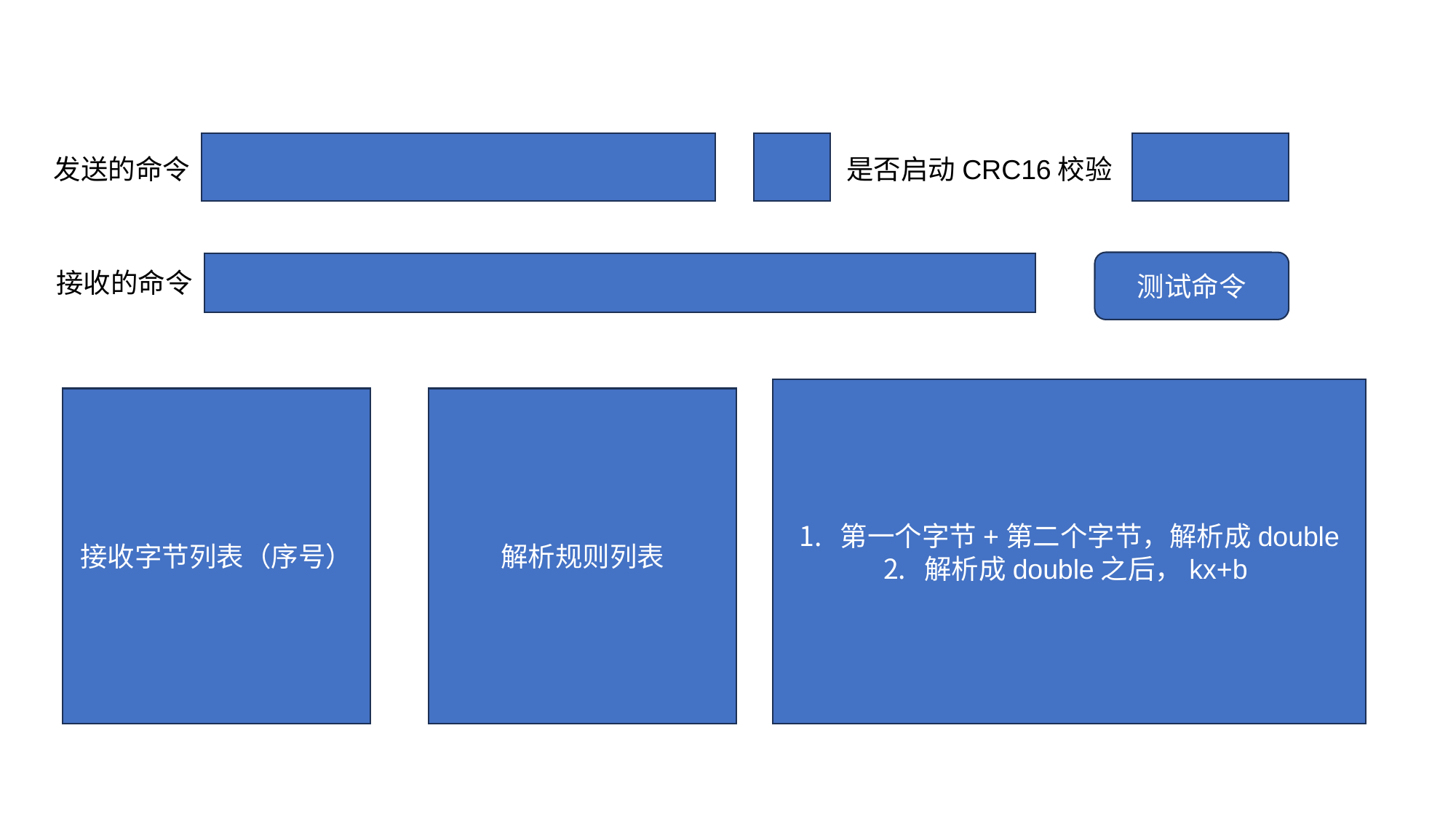

发送的命令
是否启动CRC16校验
测试命令

接收的命令
第一个字节+第二个字节，解析成double
解析成double之后，kx+b
接收字节列表（序号）
解析规则列表